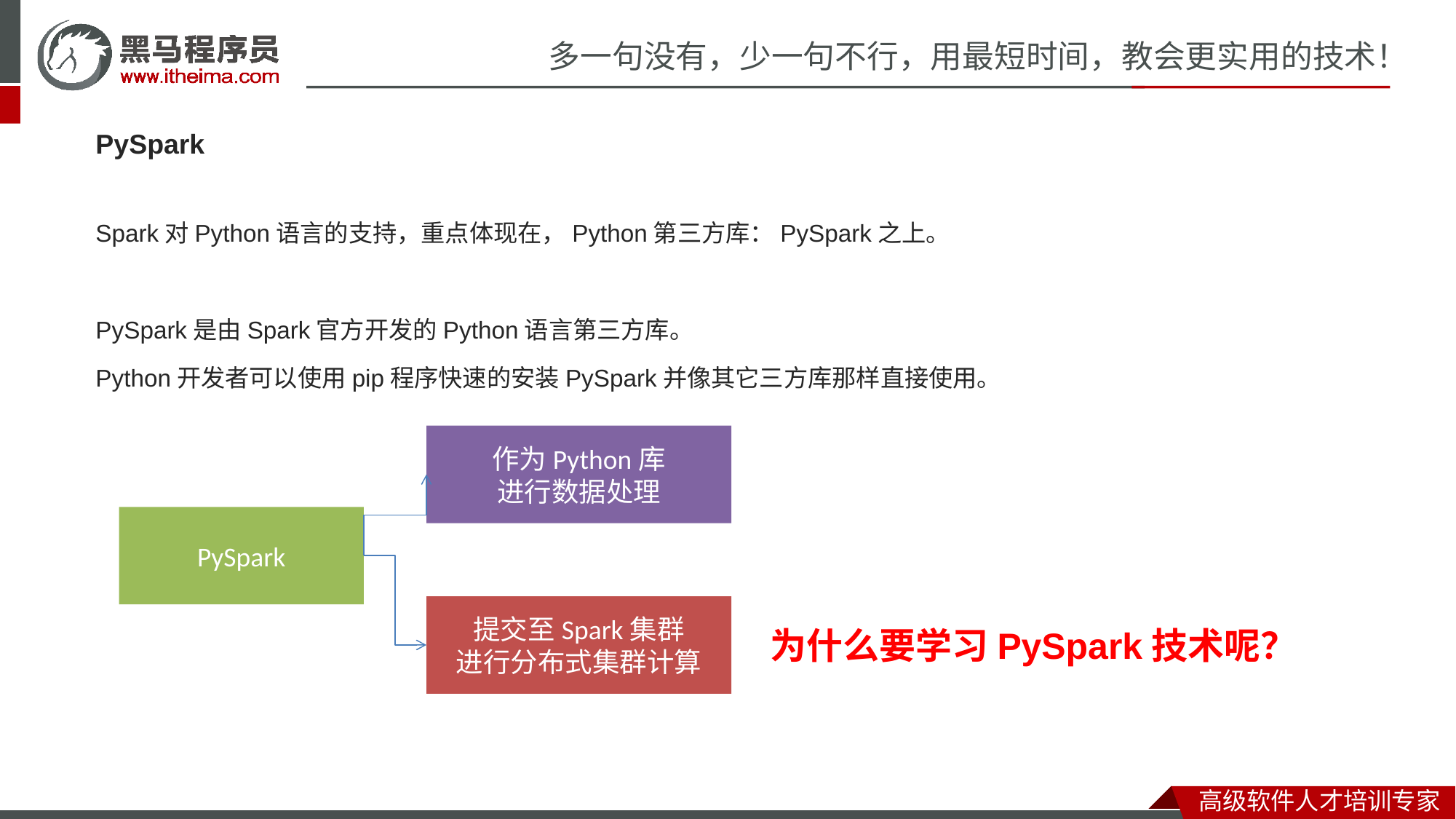

PySpark
Spark对Python语言的支持，重点体现在，Python第三方库：PySpark之上。

PySpark是由Spark官方开发的Python语言第三方库。
Python开发者可以使用pip程序快速的安装PySpark并像其它三方库那样直接使用。

作为Python库
进行数据处理
PySpark
提交至Spark集群
进行分布式集群计算
为什么要学习PySpark技术呢？